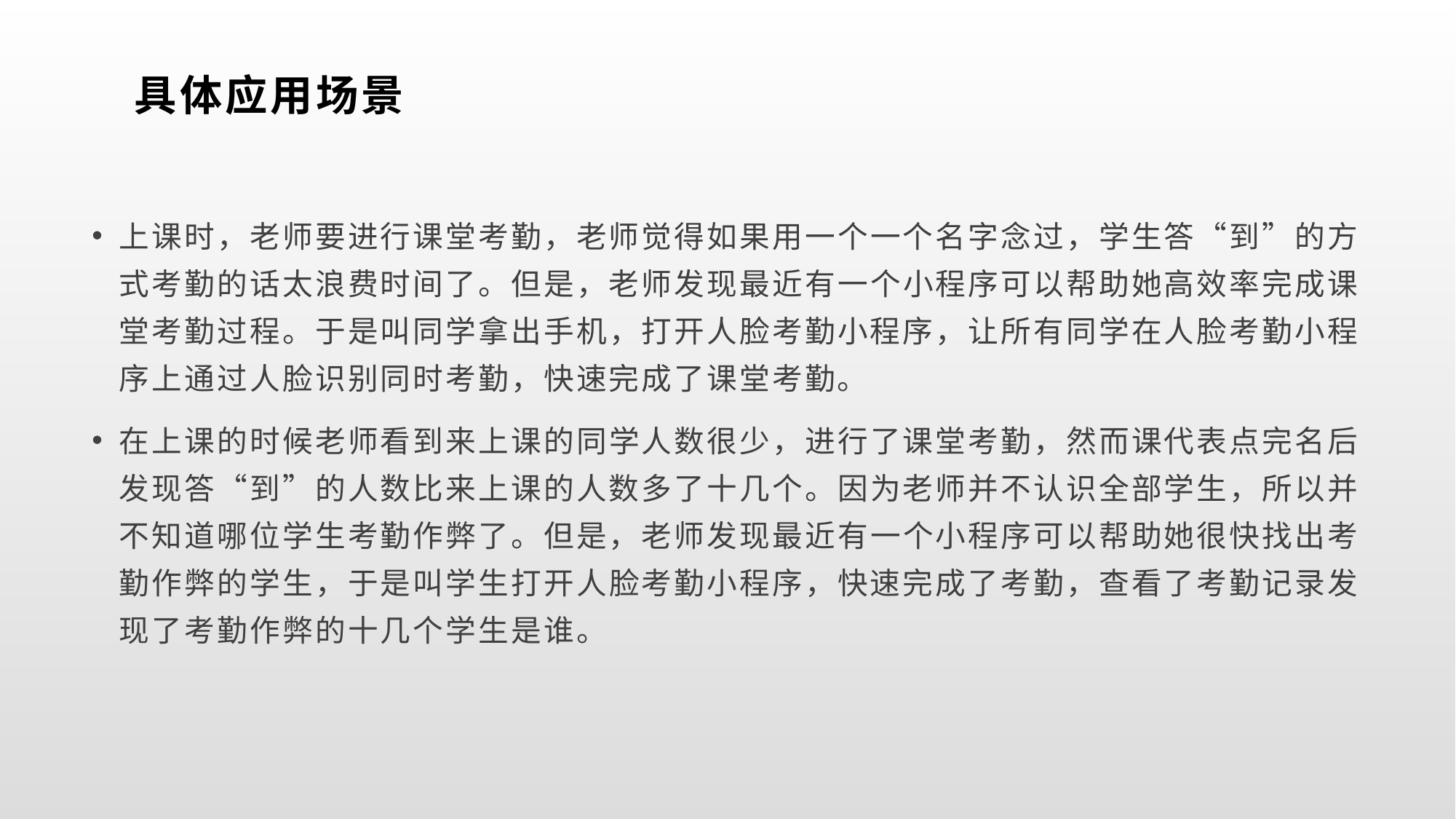

# 具体应用场景

上课时，老师要进行课堂考勤，老师觉得如果用一个一个名字念过，学生答“到”的方式考勤的话太浪费时间了。但是，老师发现最近有一个小程序可以帮助她高效率完成课堂考勤过程。于是叫同学拿出手机，打开人脸考勤小程序，让所有同学在人脸考勤小程序上通过人脸识别同时考勤，快速完成了课堂考勤。
在上课的时候老师看到来上课的同学人数很少，进行了课堂考勤，然而课代表点完名后发现答“到”的人数比来上课的人数多了十几个。因为老师并不认识全部学生，所以并不知道哪位学生考勤作弊了。但是，老师发现最近有一个小程序可以帮助她很快找出考勤作弊的学生，于是叫学生打开人脸考勤小程序，快速完成了考勤，查看了考勤记录发现了考勤作弊的十几个学生是谁。